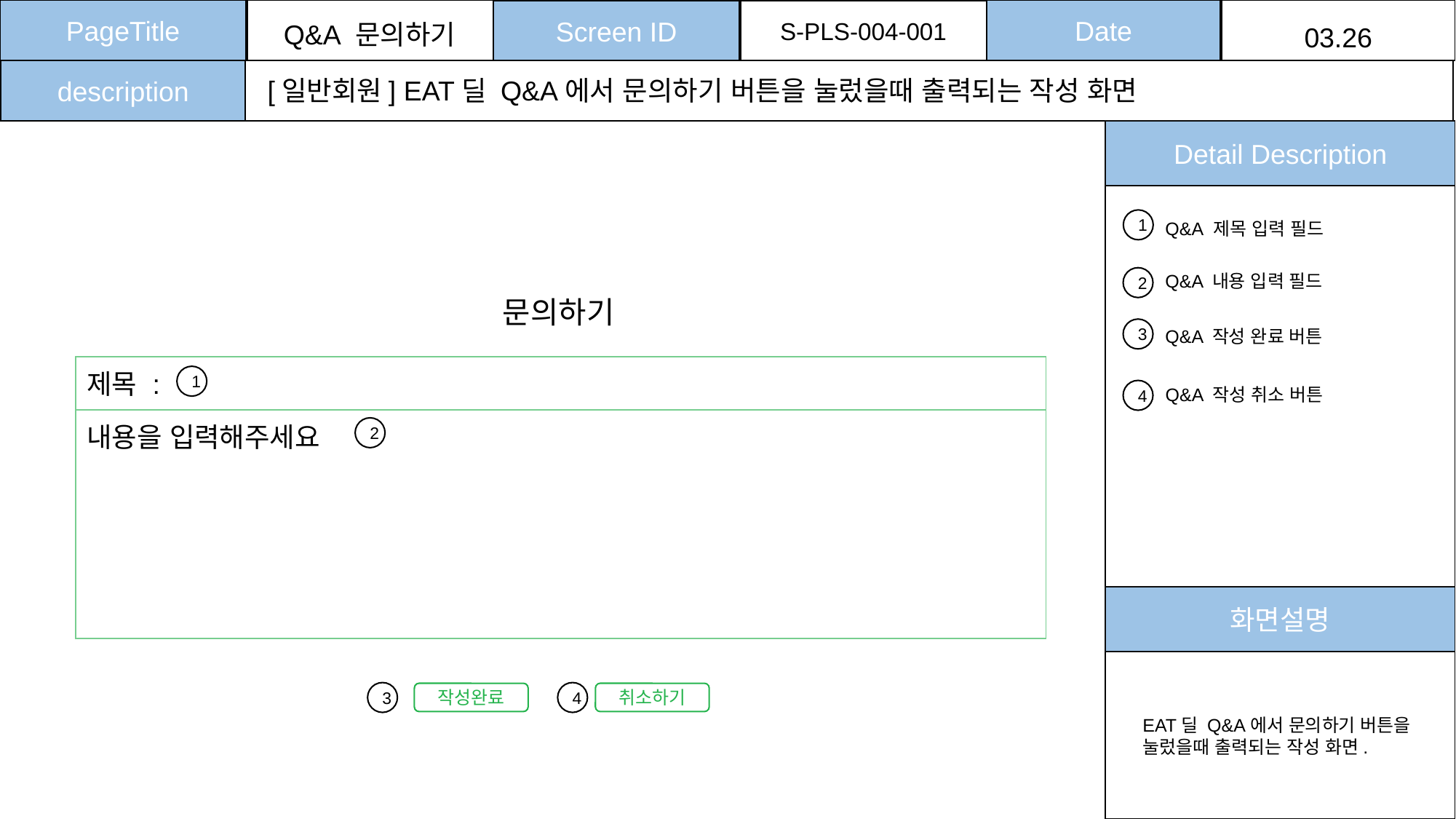

PageTitle

Date

Screen ID

S-PLS-004-001
Q&A 문의하기
03.26
description

[일반회원] EAT딜 Q&A에서 문의하기 버튼을 눌렀을때 출력되는 작성 화면

Detail Description
1
Q&A 제목 입력 필드
Q&A 내용 입력 필드
2
문의하기
3
Q&A 작성 완료 버튼
| 제목 : |
| --- |
| 내용을 입력해주세요 |
1
Q&A 작성 취소 버튼
4
2
화면설명
4
3
작성완료
취소하기
EAT딜 Q&A에서 문의하기 버튼을 눌렀을때 출력되는 작성 화면.